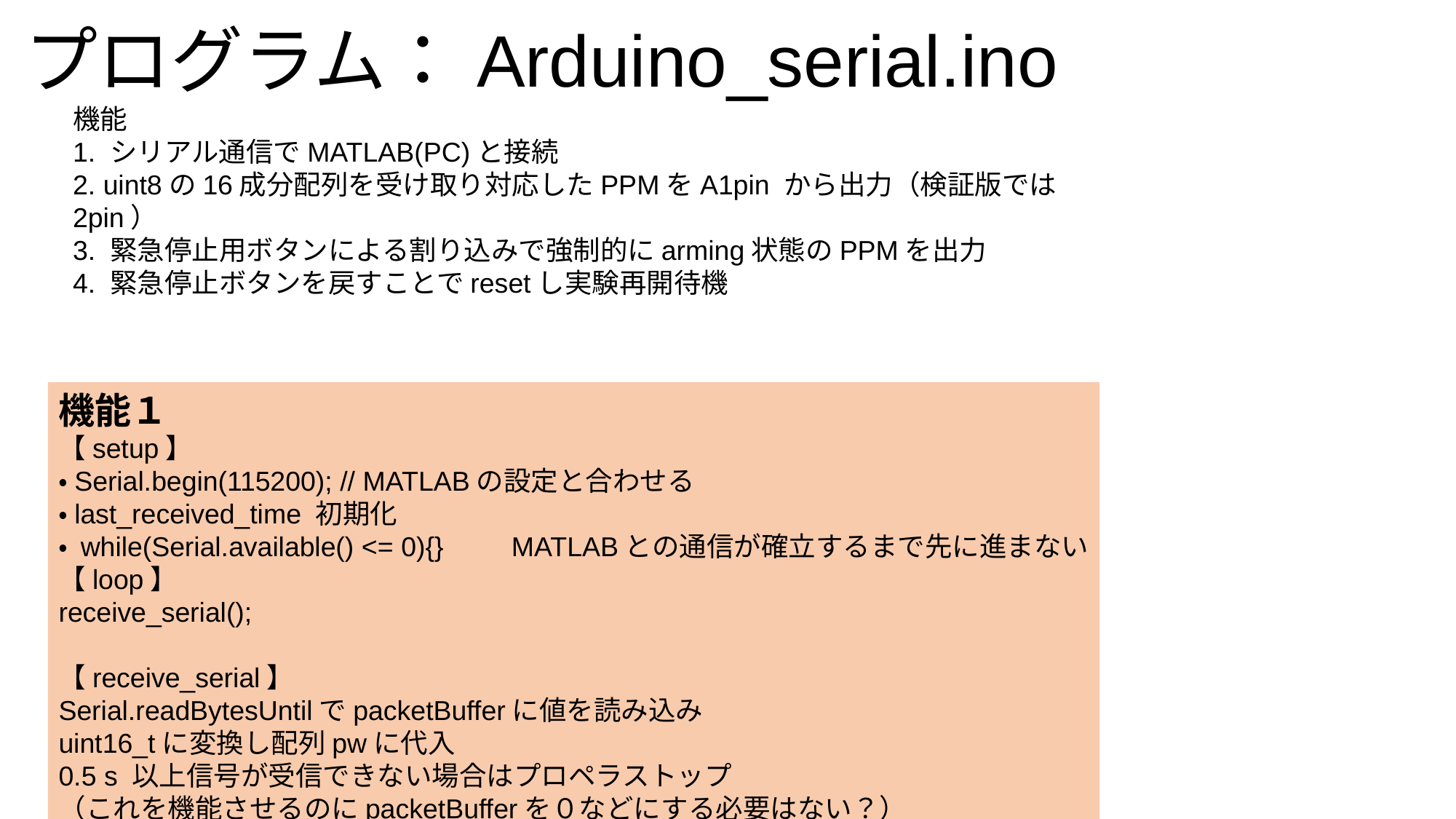

プログラム：Arduino_serial.ino
機能
1. シリアル通信でMATLAB(PC)と接続
2. uint8の16成分配列を受け取り対応したPPMをA1pin から出力（検証版では2pin）
3. 緊急停止用ボタンによる割り込みで強制的にarming状態のPPMを出力
4. 緊急停止ボタンを戻すことでresetし実験再開待機
機能１
【setup】
・Serial.begin(115200); // MATLABの設定と合わせる
・last_received_time 初期化
・ while(Serial.available() <= 0){}　　MATLABとの通信が確立するまで先に進まない
【loop】
receive_serial();

【receive_serial】
Serial.readBytesUntilでpacketBufferに値を読み込み
uint16_tに変換し配列pwに代入
0.5 s 以上信号が受信できない場合はプロペラストップ
（これを機能させるのにpacketBufferを０などにする必要はない？）